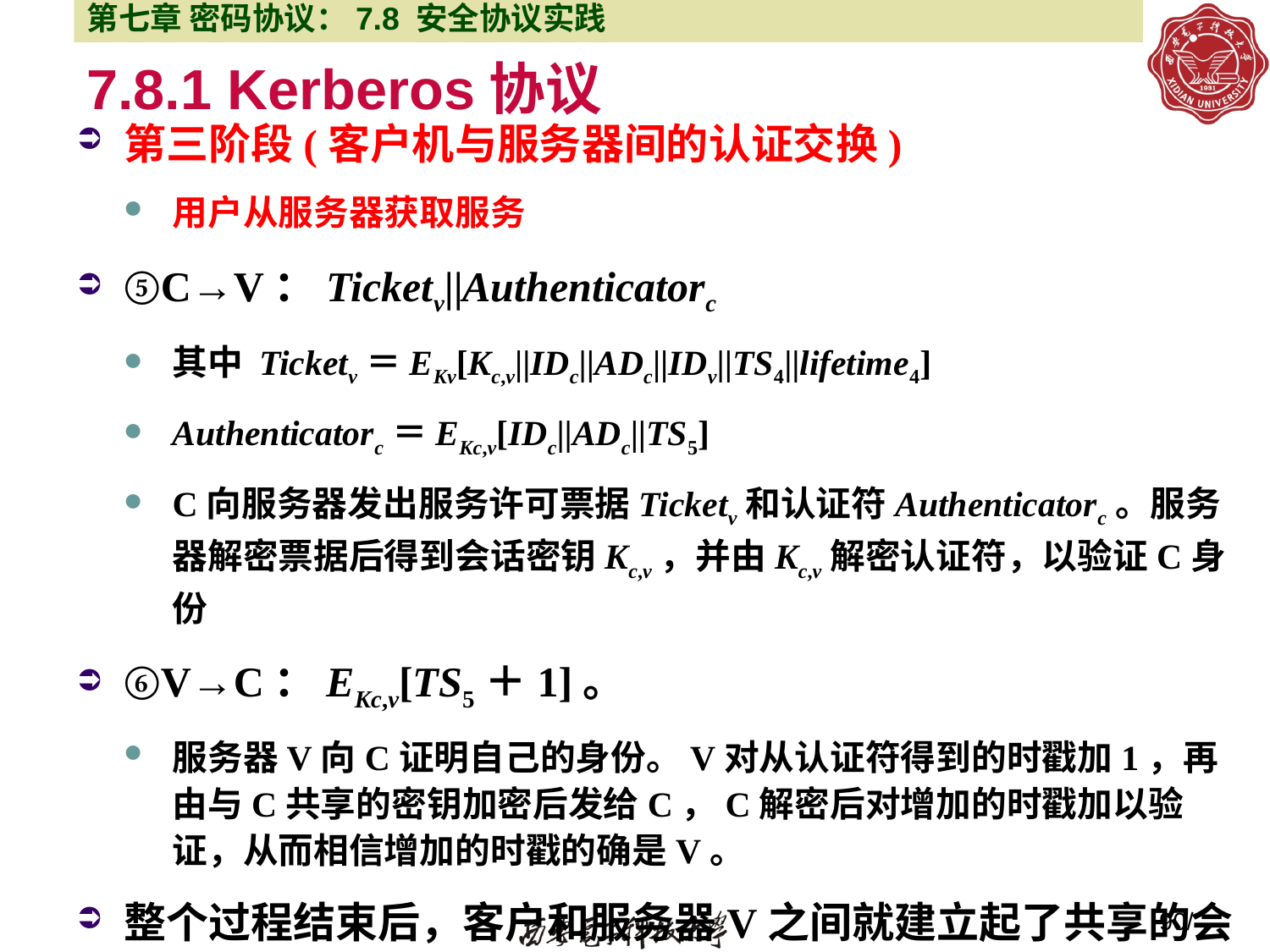

第七章 密码协议：7.8 安全协议实践
7.8.1 Kerberos协议
第三阶段(客户机与服务器间的认证交换)
用户从服务器获取服务
⑤C→V：Ticketv||Authenticatorc
其中 Ticketv＝EKv[Kc,v||IDc||ADc||IDv||TS4||lifetime4]
Authenticatorc＝EKc,v[IDc||ADc||TS5]
C向服务器发出服务许可票据Ticketv和认证符Authenticatorc。服务器解密票据后得到会话密钥Kc,v，并由Kc,v解密认证符，以验证C身份
⑥V→C：EKc,v[TS5＋1]。
服务器V向C证明自己的身份。V对从认证符得到的时戳加1，再由与C共享的密钥加密后发给C，C解密后对增加的时戳加以验证，从而相信增加的时戳的确是V。
整个过程结束后，客户和服务器V之间就建立起了共享的会话密钥，以后可用来加密通信或者交换新的会话密钥。
90/